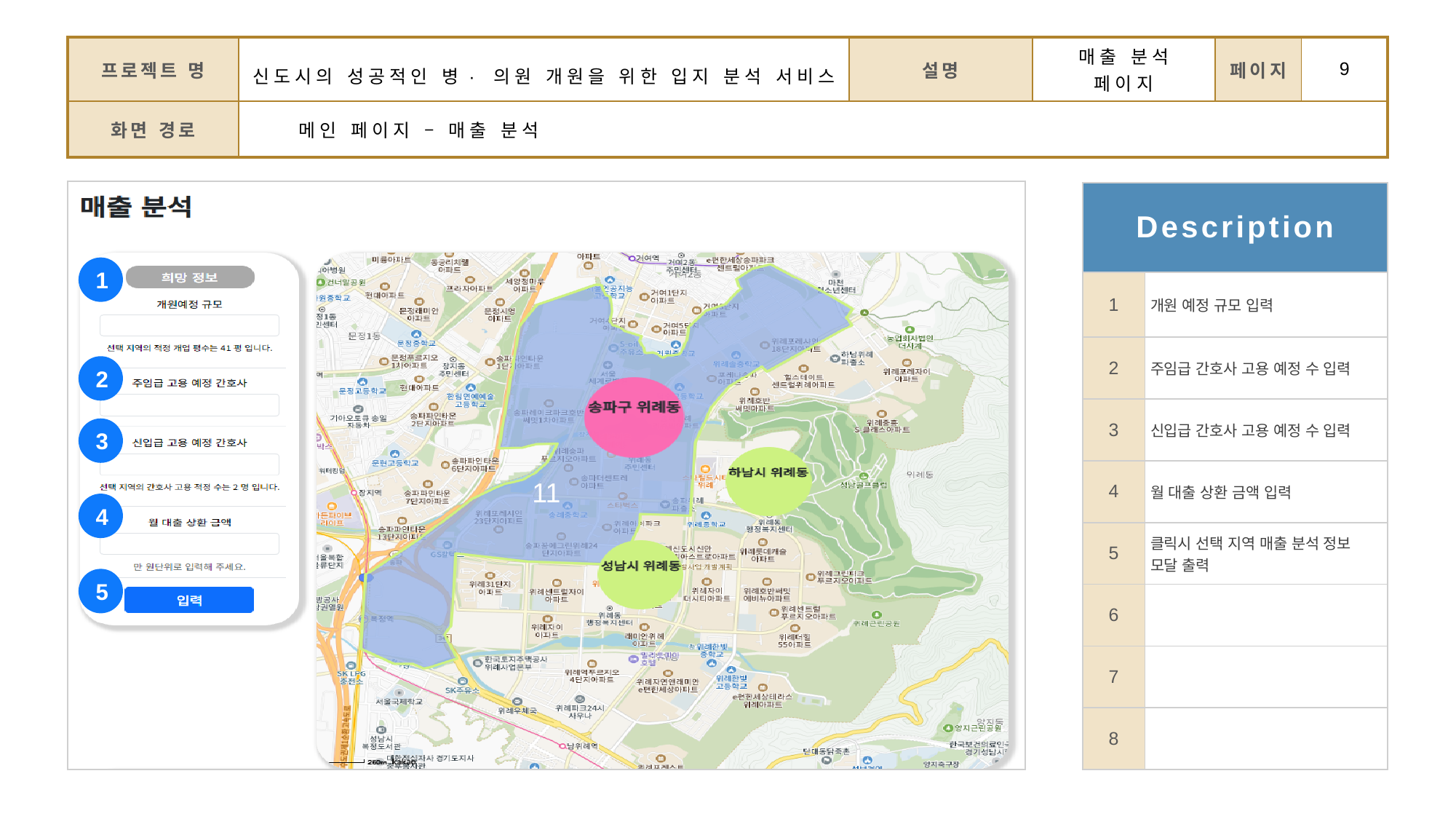

| 프로젝트 명 | 신도시의 성공적인 병·의원 개원을 위한 입지 분석 서비스 | 설명 | 매출 분석 페이지 | 페이지 | 9 |
| --- | --- | --- | --- | --- | --- |
| 화면 경로 | 메인 페이지 – 매출 분석 |  |  |  |  |

11
| Description |  |
| --- | --- |
| 1 | 개원 예정 규모 입력 |
| 2 | 주임급 간호사 고용 예정 수 입력 |
| 3 | 신입급 간호사 고용 예정 수 입력 |
| 4 | 월 대출 상환 금액 입력 |
| 5 | 클릭시 선택 지역 매출 분석 정보 모달 출력 |
| 6 |  |
| 7 |  |
| 8 |  |
1
2
3
4
5